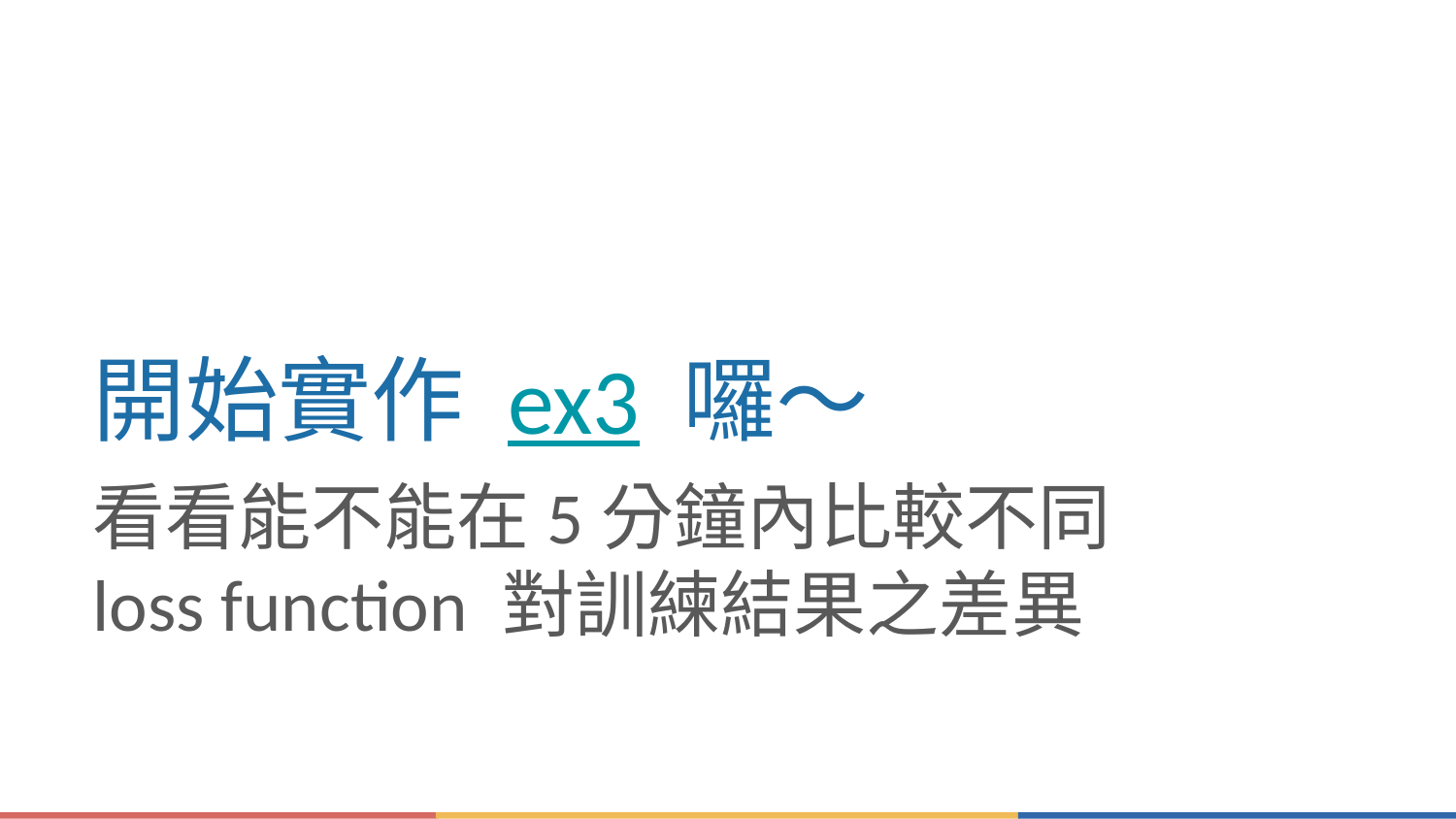

# 開始實作 ex3 囉～
看看能不能在5分鐘內比較不同
loss function 對訓練結果之差異